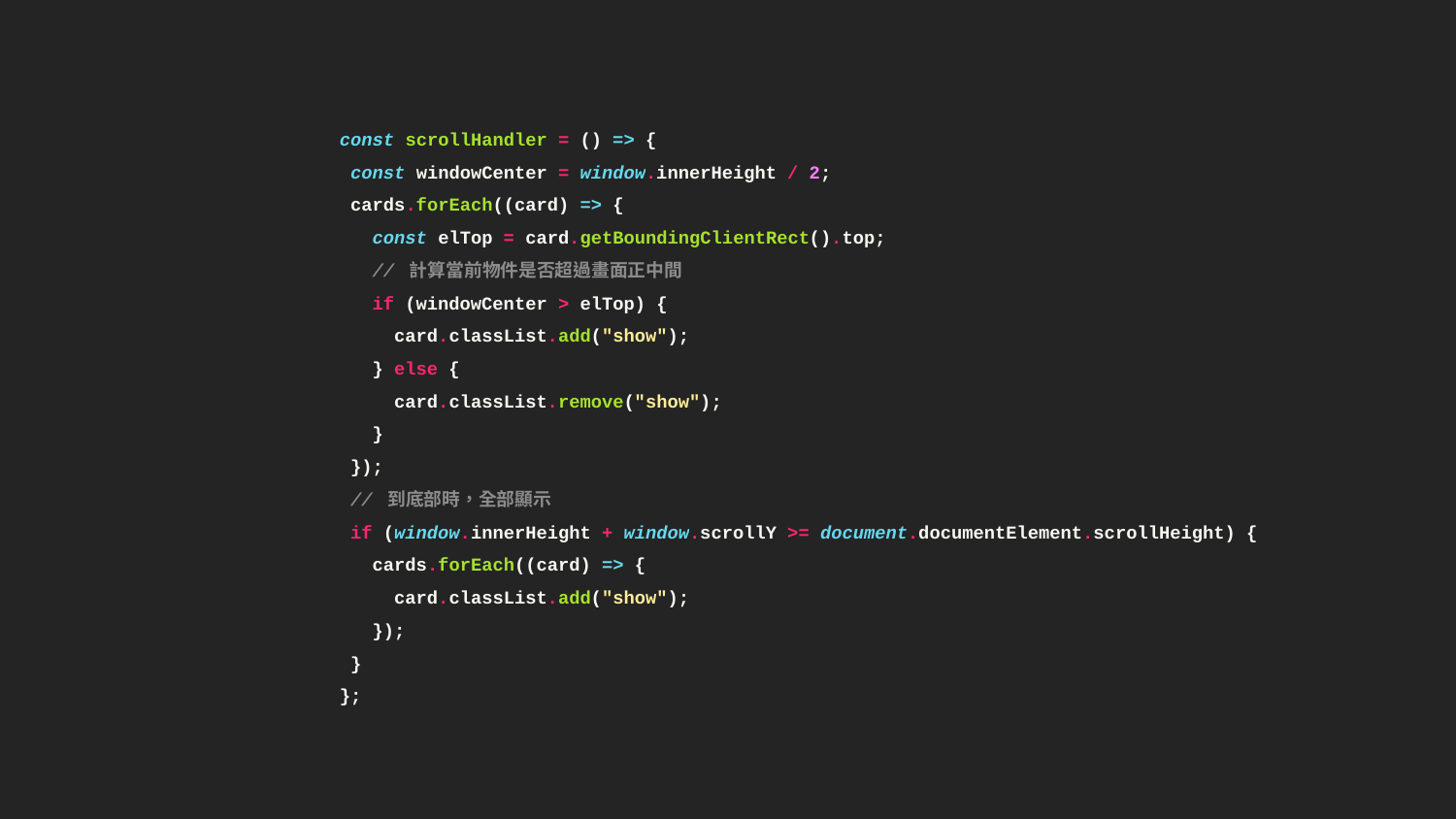

const scrollHandler = () => {
 const windowCenter = window.innerHeight / 2;
 cards.forEach((card) => {
   const elTop = card.getBoundingClientRect().top;
   // 計算當前物件是否超過畫面正中間
   if (windowCenter > elTop) {
     card.classList.add("show");
   } else {
     card.classList.remove("show");
   }
 });
 // 到底部時，全部顯示
 if (window.innerHeight + window.scrollY >= document.documentElement.scrollHeight) {
   cards.forEach((card) => {
     card.classList.add("show");
   });
 }
};